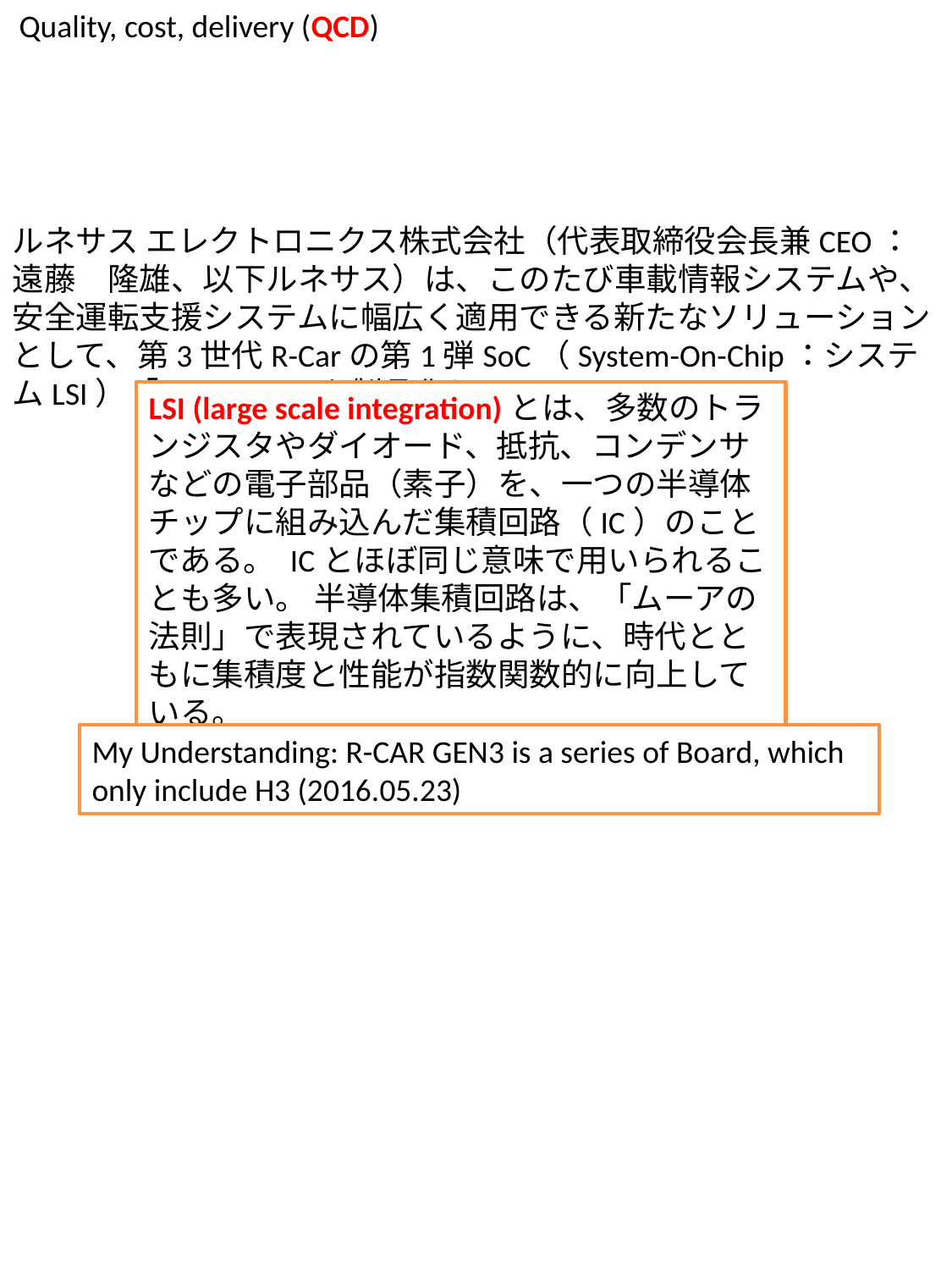

Quality, cost, delivery (QCD)
ルネサス エレクトロニクス株式会社（代表取締役会長兼CEO：遠藤　隆雄、以下ルネサス）は、このたび車載情報システムや、安全運転支援システムに幅広く適用できる新たなソリューションとして、第3世代R-Carの第1弾SoC（System-On-Chip：システムLSI）「R-Car H3」を製品化し、
LSI (large scale integration)とは、多数のトランジスタやダイオード、抵抗、コンデンサなどの電子部品（素子）を、一つの半導体チップに組み込んだ集積回路（IC）のことである。 ICとほぼ同じ意味で用いられることも多い。 半導体集積回路は、「ムーアの法則」で表現されているように、時代とともに集積度と性能が指数関数的に向上している。
My Understanding: R-CAR GEN3 is a series of Board, which only include H3 (2016.05.23)